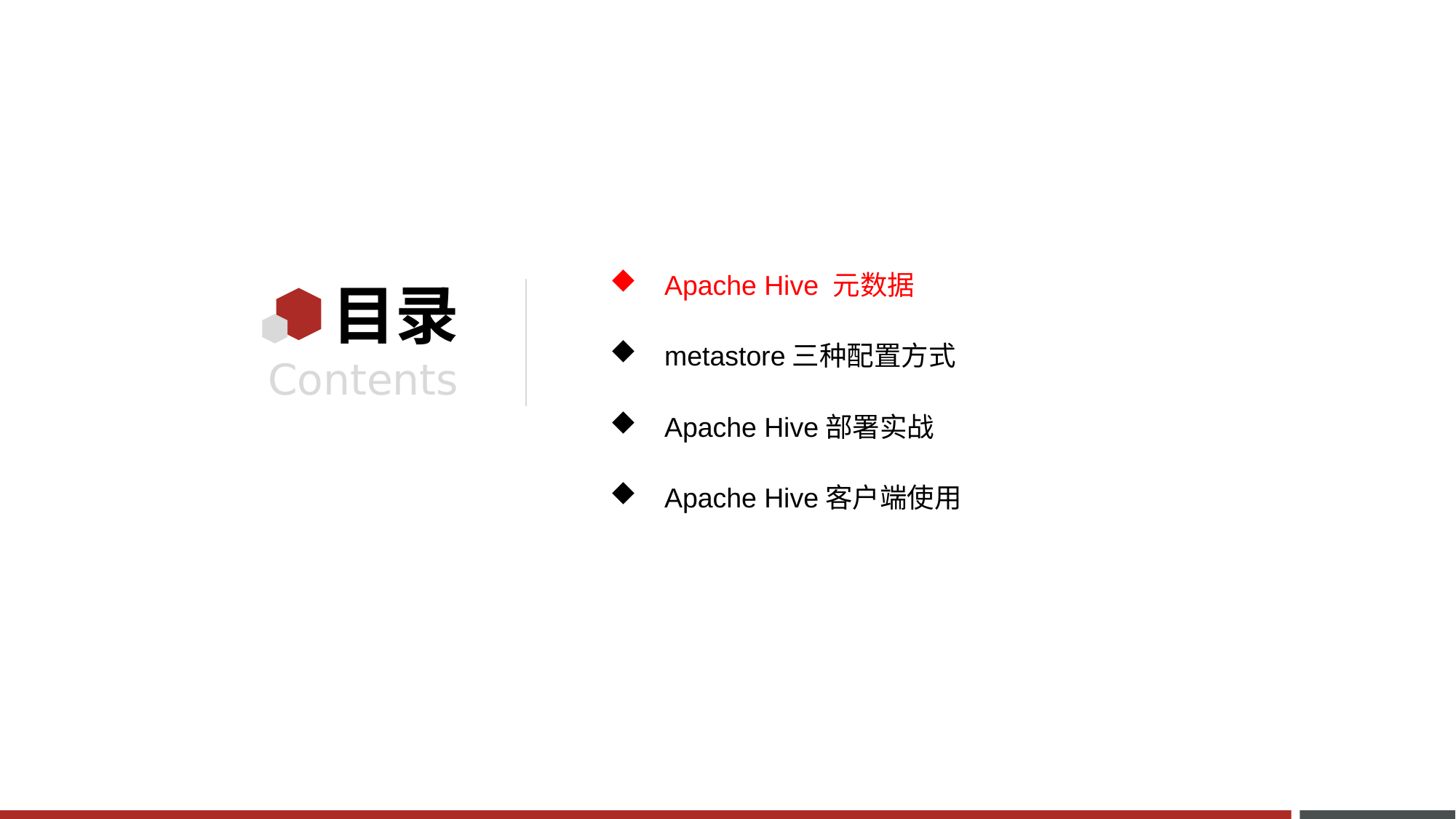

Apache Hive 元数据
metastore三种配置方式
Apache Hive部署实战
Apache Hive客户端使用